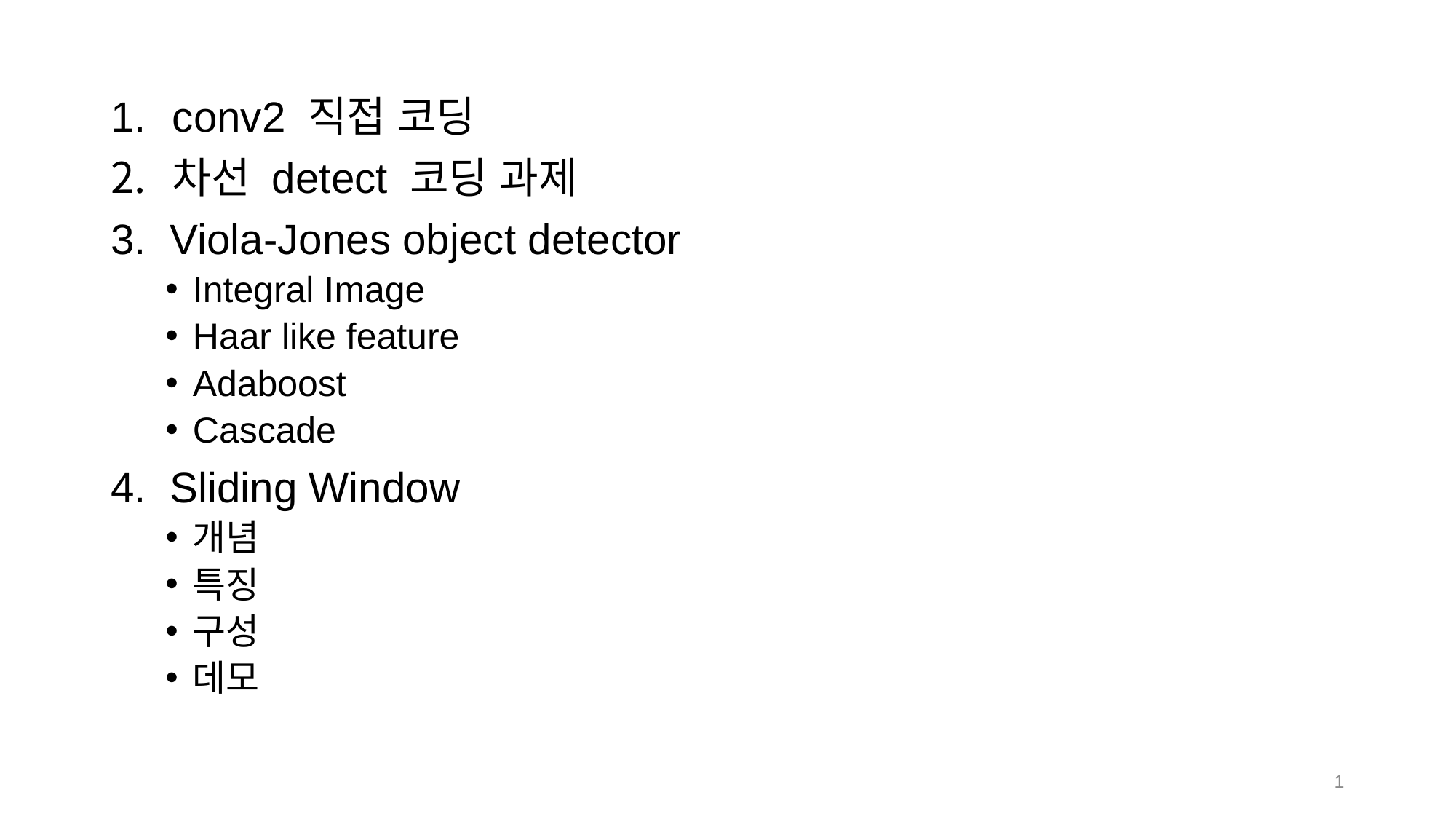

conv2 직접 코딩
차선 detect 코딩 과제
3.  Viola-Jones object detector
Integral Image
Haar like feature
Adaboost
Cascade
4.  Sliding Window
개념
특징
구성
데모
1